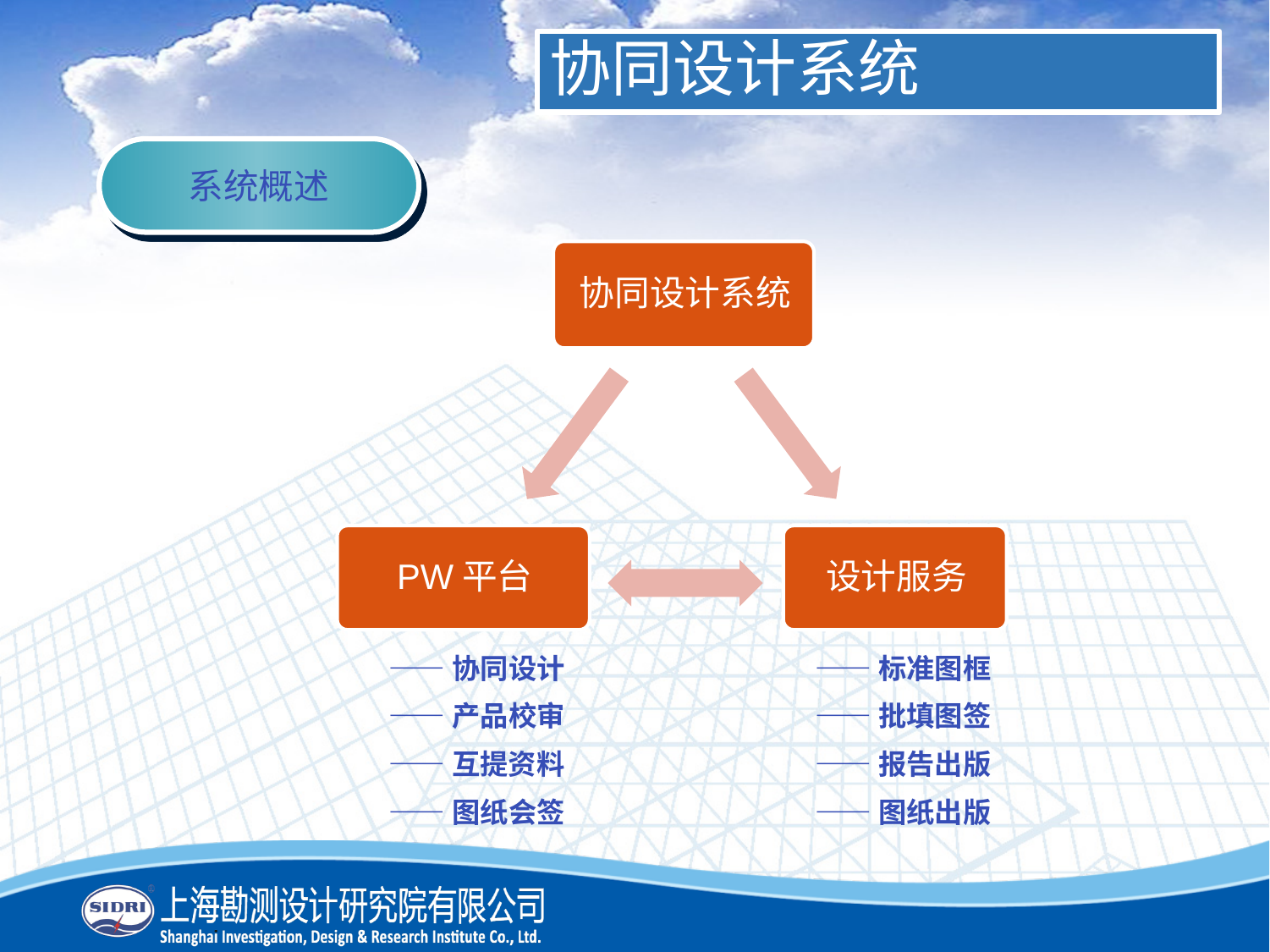

协同设计系统
系统概述
协同设计系统

设计服务

PW平台

——协同设计
——产品校审
——互提资料
——图纸会签
——标准图框
——批填图签
——报告出版
——图纸出版